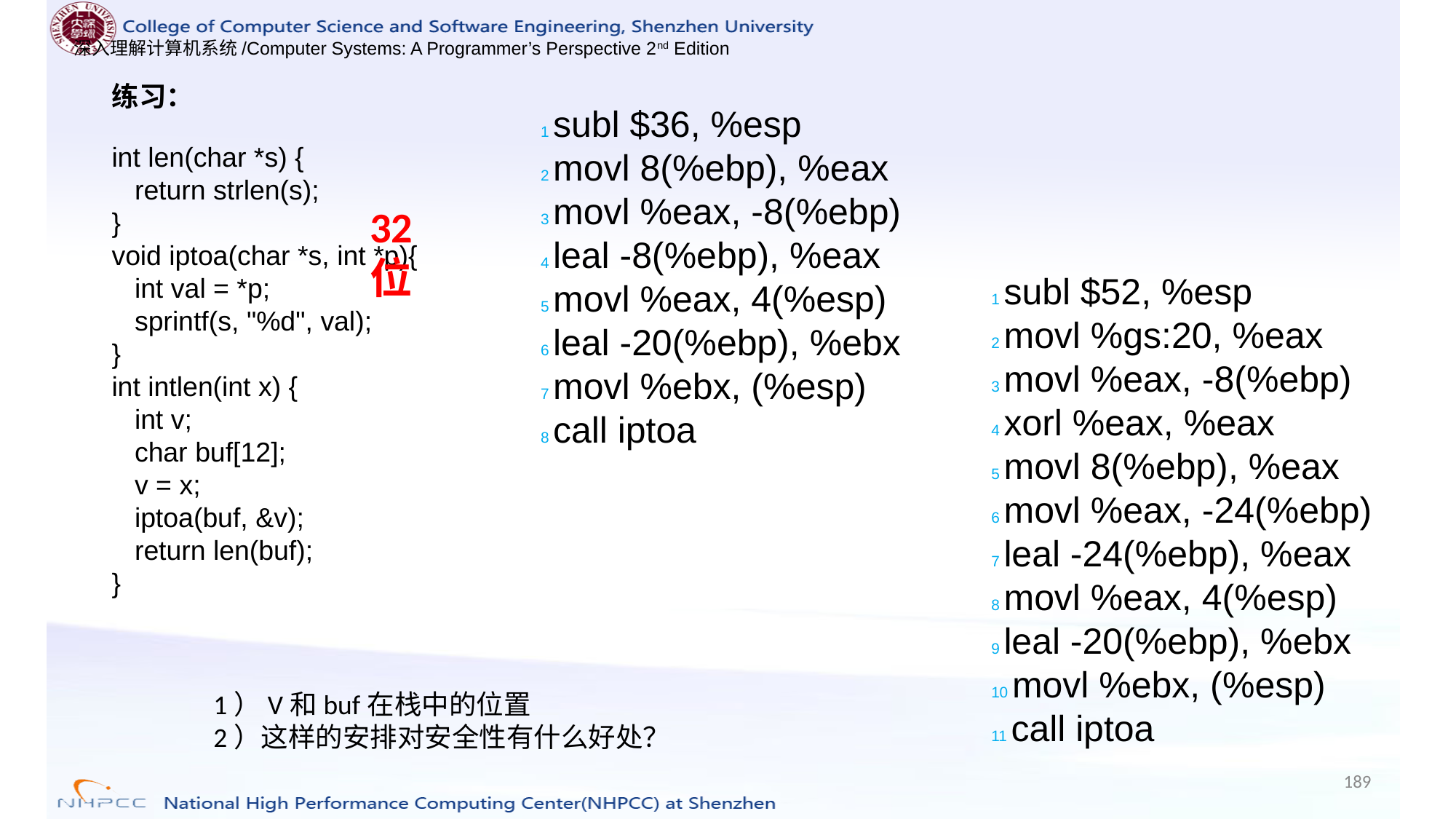

练习：
1 subl $36, %esp
2 movl 8(%ebp), %eax
3 movl %eax, -8(%ebp)
4 leal -8(%ebp), %eax
5 movl %eax, 4(%esp)
6 leal -20(%ebp), %ebx
7 movl %ebx, (%esp)
8 call iptoa
int len(char *s) {
   return strlen(s);
}
void iptoa(char *s, int *p){
   int val = *p;
   sprintf(s, "%d", val);
}
int intlen(int x) {
   int v;
   char buf[12];
   v = x;
   iptoa(buf, &v);
   return len(buf);
}
32位
1 subl $52, %esp
2 movl %gs:20, %eax
3 movl %eax, -8(%ebp)
4 xorl %eax, %eax
5 movl 8(%ebp), %eax
6 movl %eax, -24(%ebp)
7 leal -24(%ebp), %eax
8 movl %eax, 4(%esp)
9 leal -20(%ebp), %ebx
10 movl %ebx, (%esp)
11 call iptoa
1）V和buf在栈中的位置
2）这样的安排对安全性有什么好处？
189